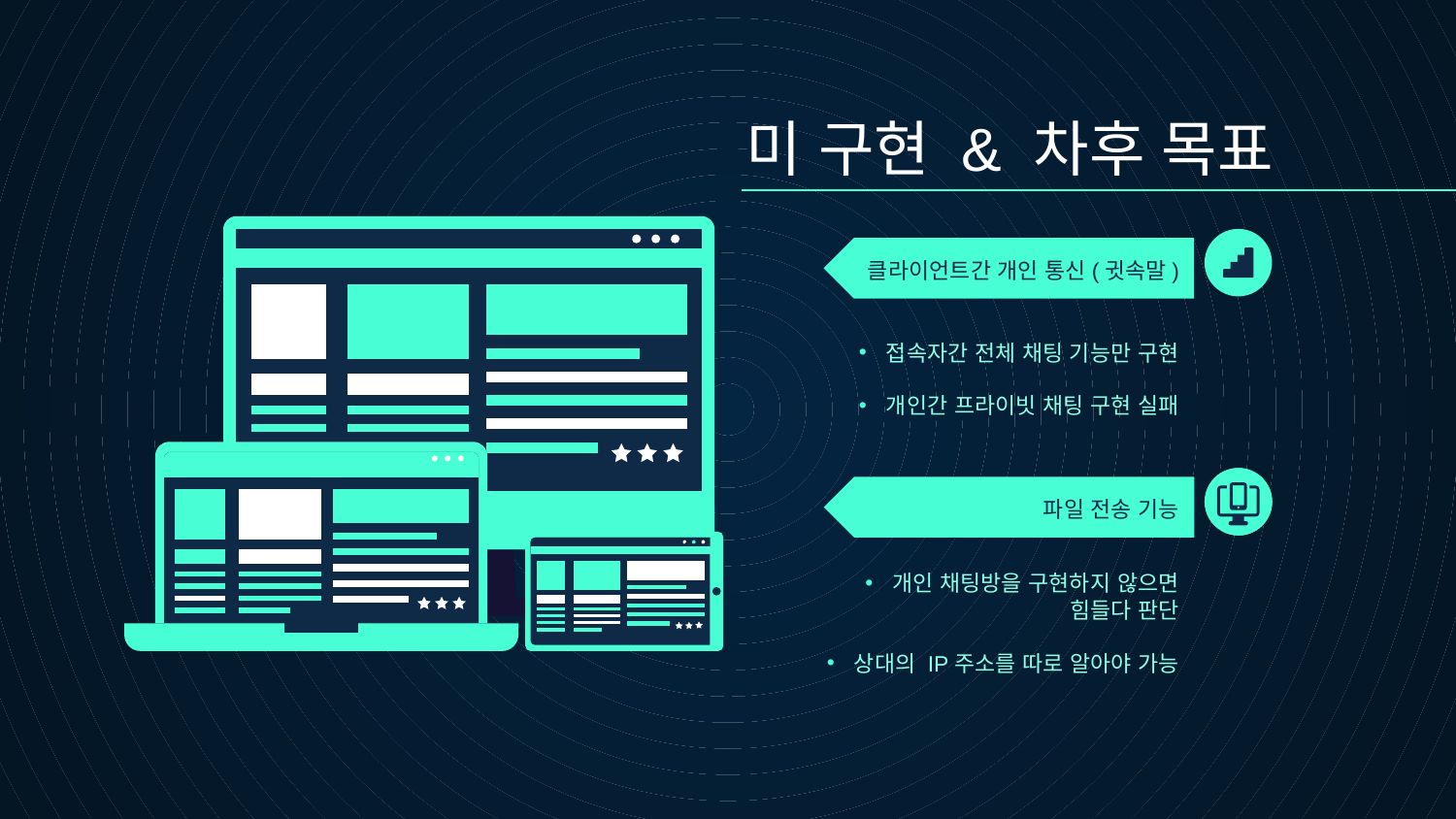

미 구현 & 차후 목표

# 클라이언트간 개인 통신(귓속말)

접속자간 전체 채팅 기능만 구현

개인간 프라이빗 채팅 구현 실패

파일 전송 기능

개인 채팅방을 구현하지 않으면 힘들다 판단
상대의 IP주소를 따로 알아야 가능